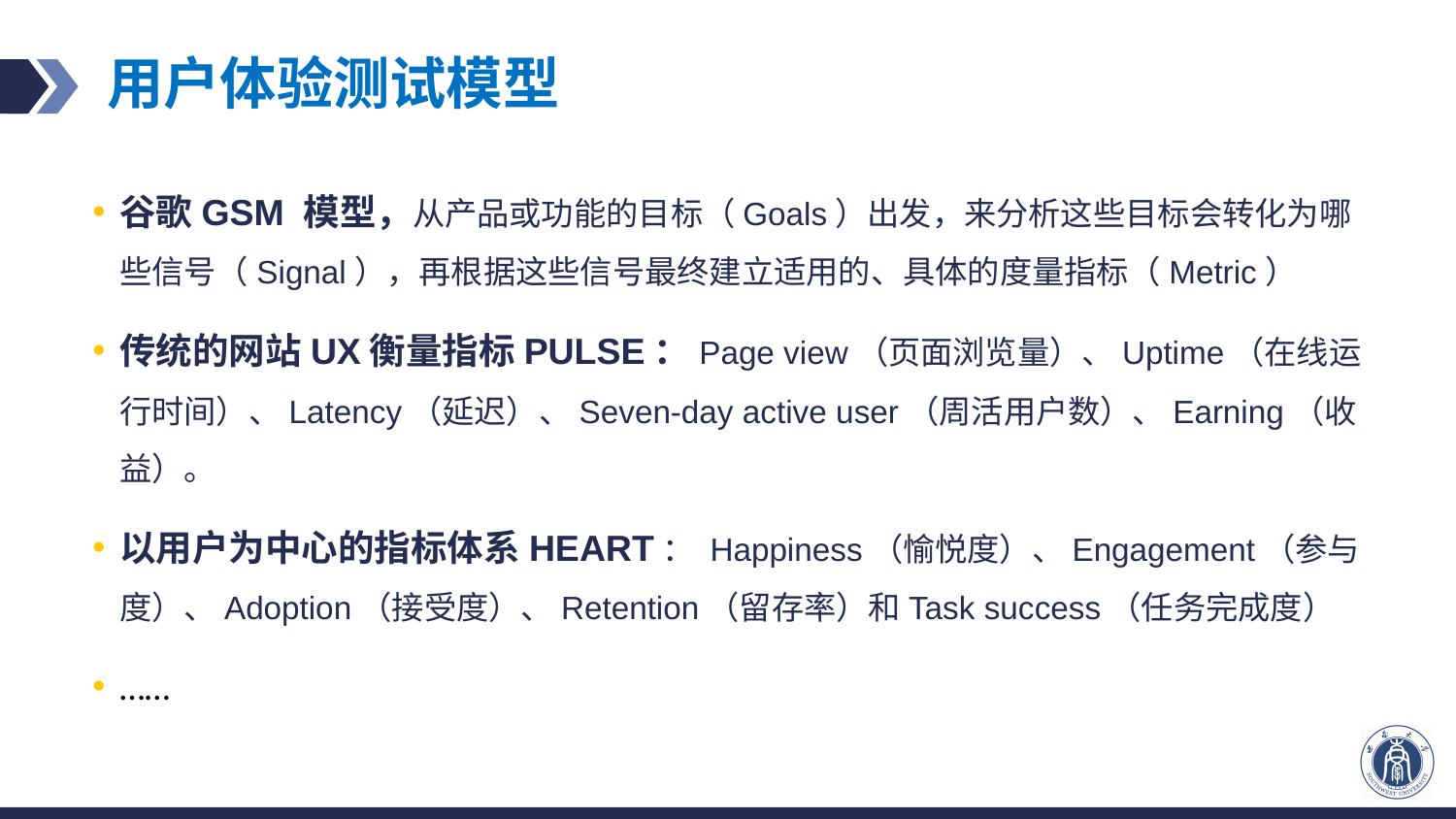

# 用户体验测试模型
谷歌GSM 模型，从产品或功能的目标（Goals）出发，来分析这些目标会转化为哪些信号（Signal），再根据这些信号最终建立适用的、具体的度量指标（Metric）
传统的网站UX衡量指标PULSE：Page view（页面浏览量）、Uptime（在线运行时间）、Latency（延迟）、Seven-day active user（周活用户数）、Earning（收益）。
以用户为中心的指标体系HEART： Happiness（愉悦度）、Engagement（参与度）、Adoption（接受度）、Retention（留存率）和Task success（任务完成度）
……